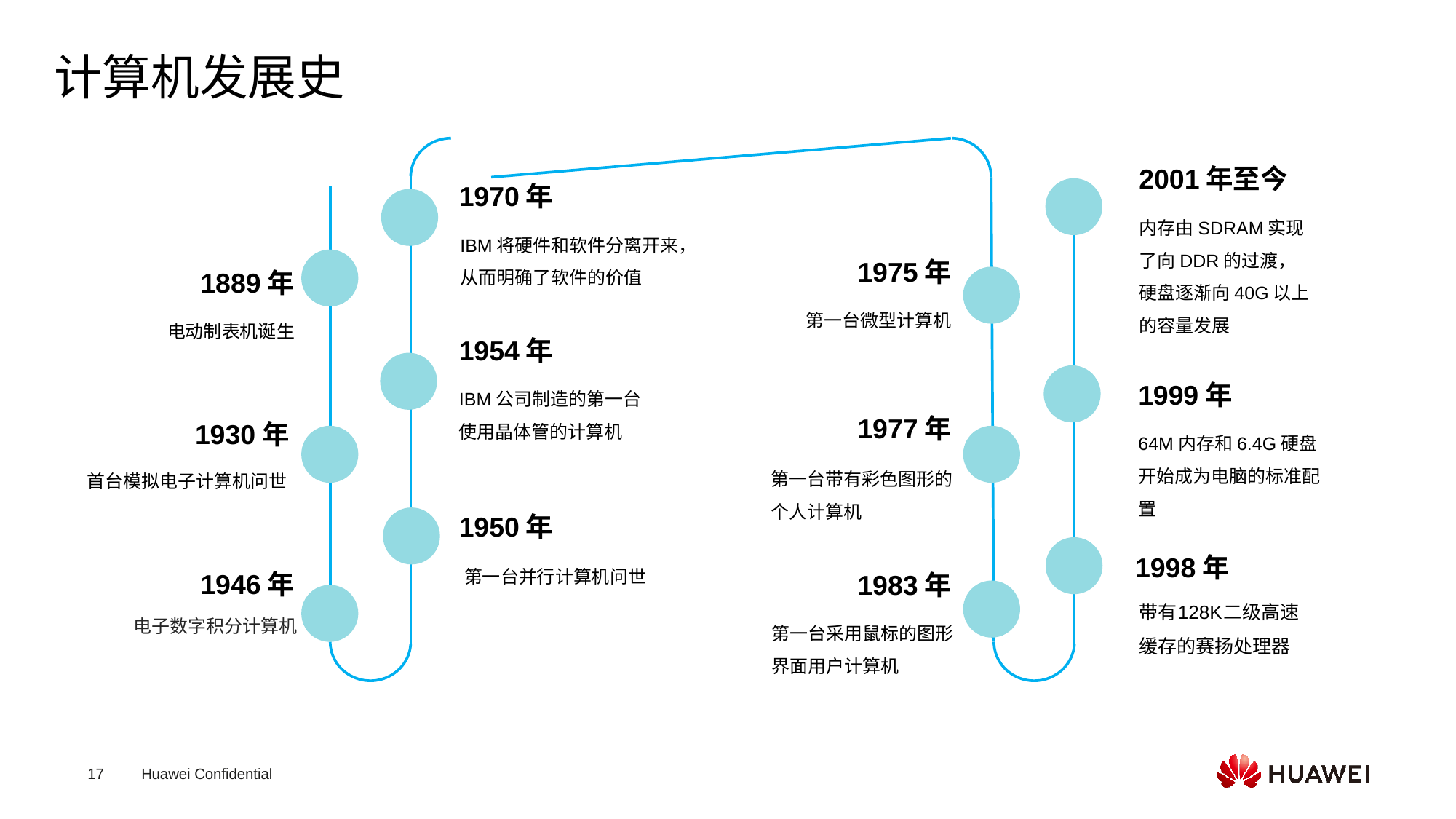

# 计算机发展史

2001年至今
内存由SDRAM实现了向DDR的过渡，硬盘逐渐向40G以上的容量发展
1970年

IBM将硬件和软件分离开来，从而明确了软件的价值
1975年
第一台微型计算机
1889年
电动制表机诞生

1954年
IBM公司制造的第一台使用晶体管的计算机

1999年
64M内存和6.4G硬盘开始成为电脑的标准配置

1977年
第一台带有彩色图形的个人计算机
1930年
首台模拟电子计算机问世

1950年
第一台并行计算机问世

1998年
带有128K二级高速缓存的赛扬处理器

1946年
电子数字积分计算机
1983年
第一台采用鼠标的图形界面用户计算机